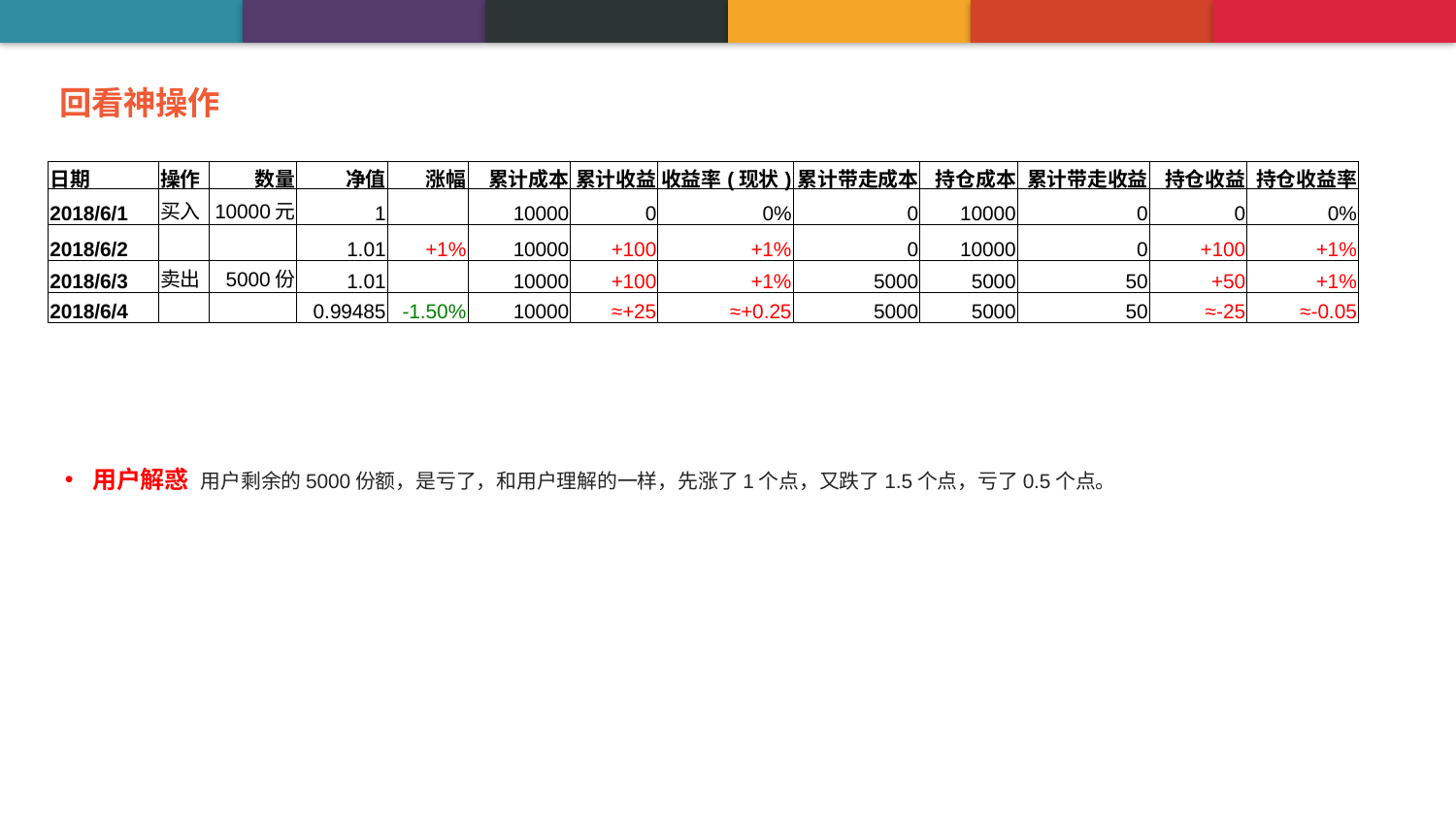

回看神操作
| 日期 | 操作 | 数量 | 净值 | 涨幅 | 累计成本 | 累计收益 | 收益率(现状) | 累计带走成本 | 持仓成本 | 累计带走收益 | 持仓收益 | 持仓收益率 |
| --- | --- | --- | --- | --- | --- | --- | --- | --- | --- | --- | --- | --- |
| 2018/6/1 | 买入 | 10000元 | 1 |  | 10000 | 0 | 0% | 0 | 10000 | 0 | 0 | 0% |
| 2018/6/2 |  |  | 1.01 | +1% | 10000 | +100 | +1% | 0 | 10000 | 0 | +100 | +1% |
| 2018/6/3 | 卖出 | 5000份 | 1.01 |  | 10000 | +100 | +1% | 5000 | 5000 | 50 | +50 | +1% |
| 2018/6/4 |  |  | 0.99485 | -1.50% | 10000 | ≈+25 | ≈+0.25 | 5000 | 5000 | 50 | ≈-25 | ≈-0.05 |
用户解惑  用户剩余的5000份额，是亏了，和用户理解的一样，先涨了1个点，又跌了1.5个点，亏了0.5个点。